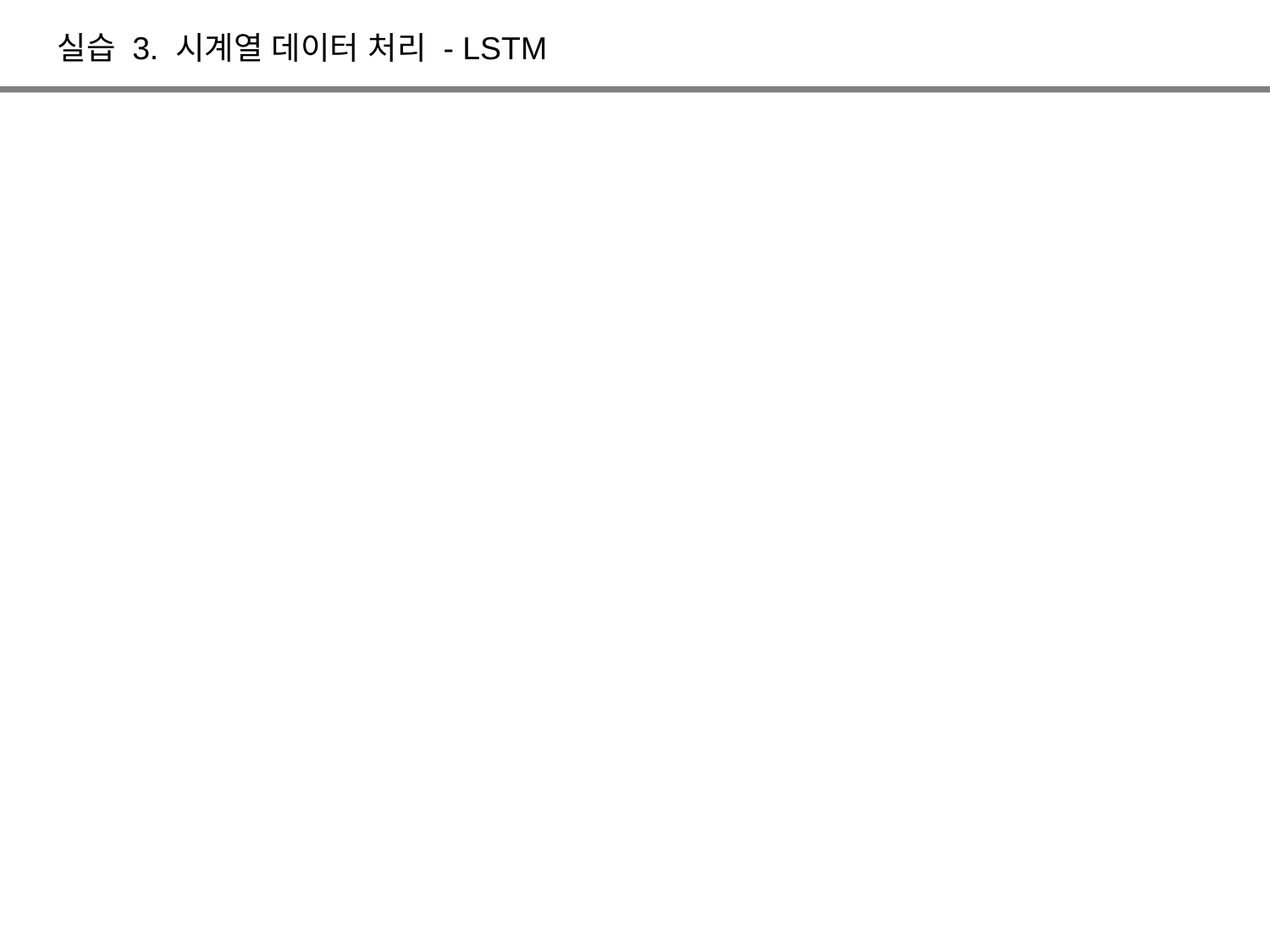

실습 3. 시계열 데이터 처리 - LSTM